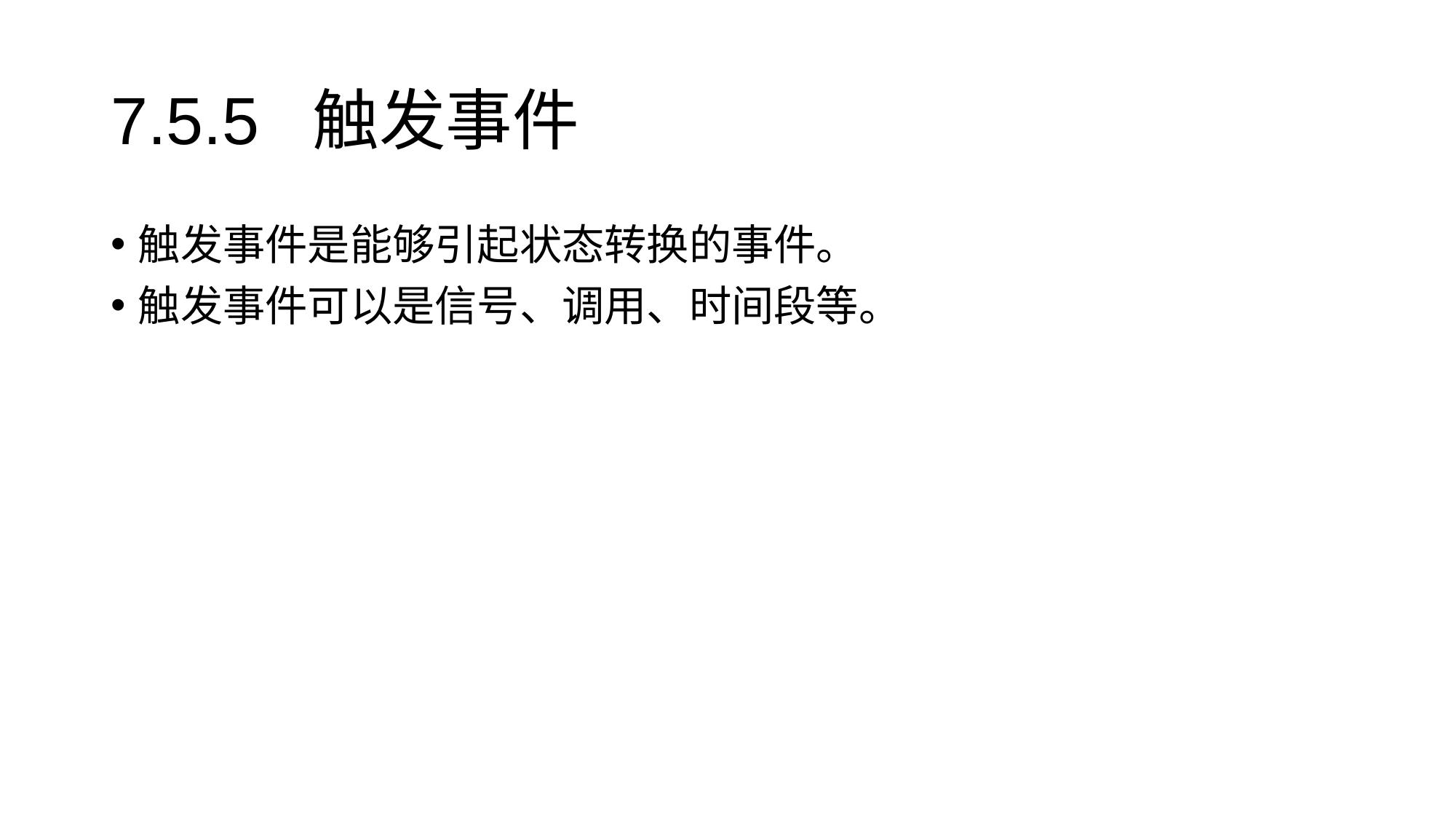

# 7.5.5  触发事件
触发事件是能够引起状态转换的事件。
触发事件可以是信号、调用、时间段等。